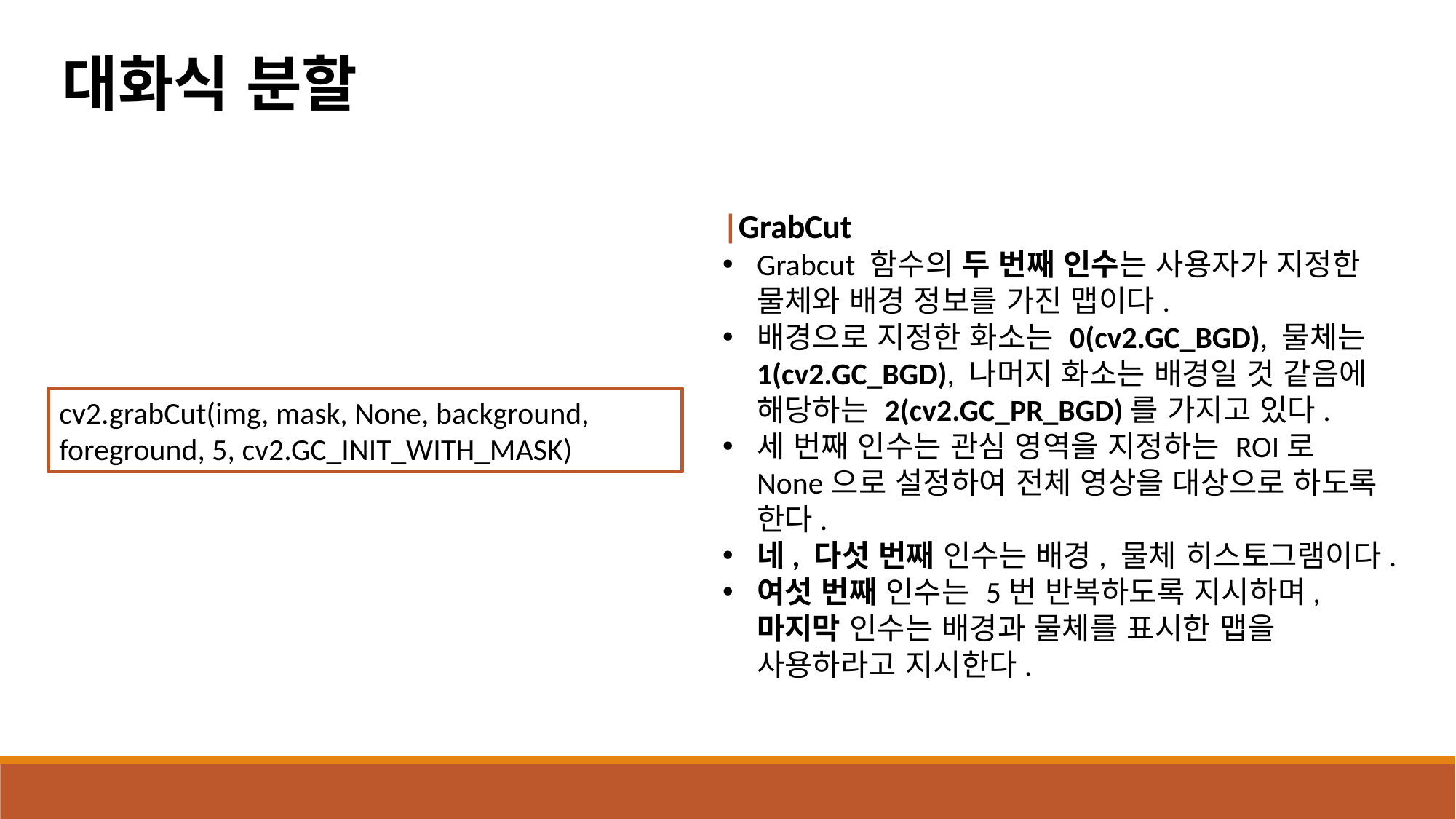

대화식 분할
|GrabCut
Grabcut 함수의 두 번째 인수는 사용자가 지정한 물체와 배경 정보를 가진 맵이다.
배경으로 지정한 화소는 0(cv2.GC_BGD), 물체는 1(cv2.GC_BGD), 나머지 화소는 배경일 것 같음에 해당하는 2(cv2.GC_PR_BGD)를 가지고 있다.
세 번째 인수는 관심 영역을 지정하는 ROI로 None으로 설정하여 전체 영상을 대상으로 하도록 한다.
네, 다섯 번째 인수는 배경, 물체 히스토그램이다.
여섯 번째 인수는 5번 반복하도록 지시하며, 마지막 인수는 배경과 물체를 표시한 맵을 사용하라고 지시한다.
cv2.grabCut(img, mask, None, background, foreground, 5, cv2.GC_INIT_WITH_MASK)